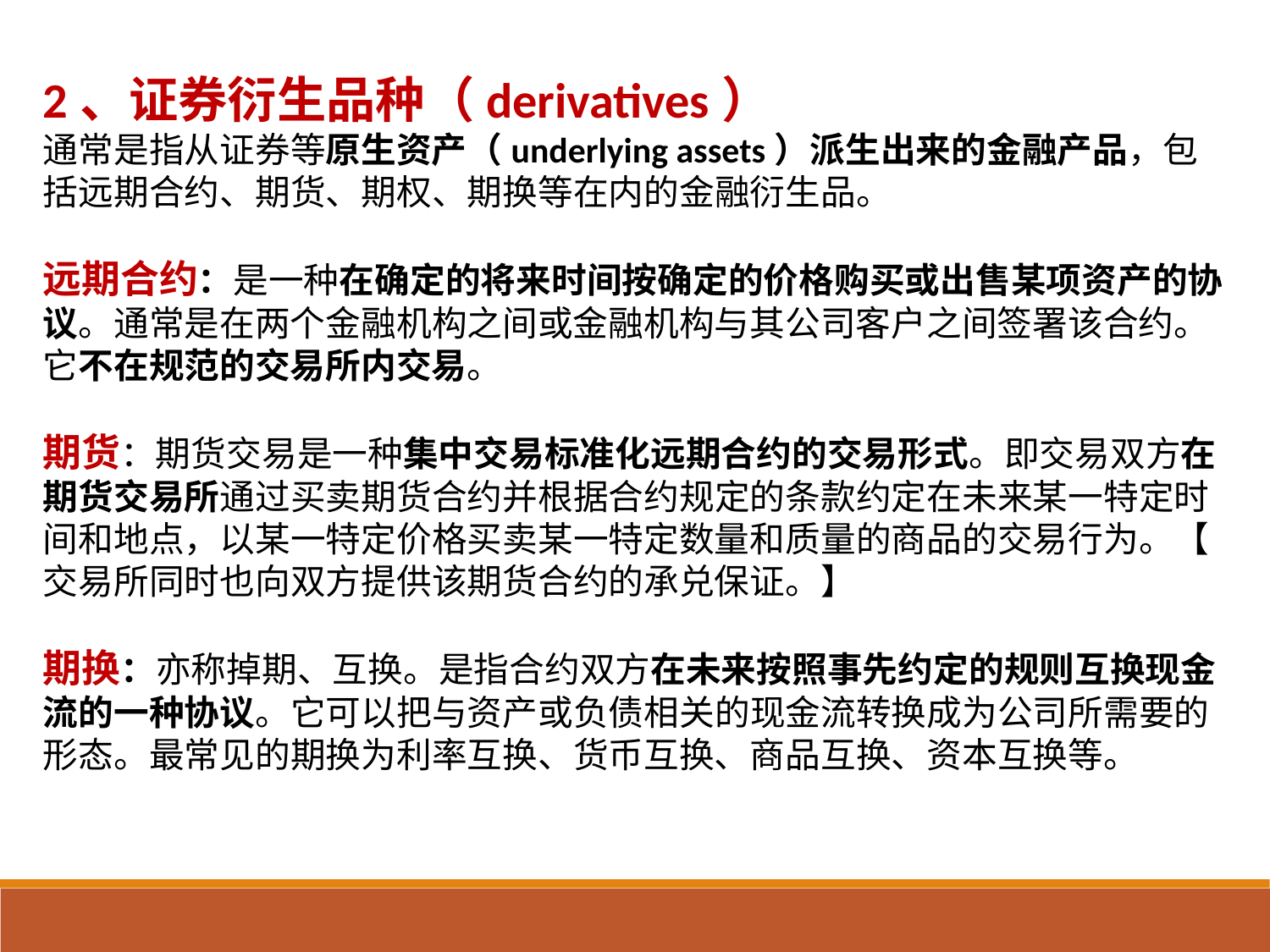

2、证券衍生品种（derivatives）
通常是指从证券等原生资产（underlying assets）派生出来的金融产品，包括远期合约、期货、期权、期换等在内的金融衍生品。

远期合约：是一种在确定的将来时间按确定的价格购买或出售某项资产的协议。通常是在两个金融机构之间或金融机构与其公司客户之间签署该合约。它不在规范的交易所内交易。

期货：期货交易是一种集中交易标准化远期合约的交易形式。即交易双方在期货交易所通过买卖期货合约并根据合约规定的条款约定在未来某一特定时间和地点，以某一特定价格买卖某一特定数量和质量的商品的交易行为。【 交易所同时也向双方提供该期货合约的承兑保证。】

期换：亦称掉期、互换。是指合约双方在未来按照事先约定的规则互换现金流的一种协议。它可以把与资产或负债相关的现金流转换成为公司所需要的形态。最常见的期换为利率互换、货币互换、商品互换、资本互换等。